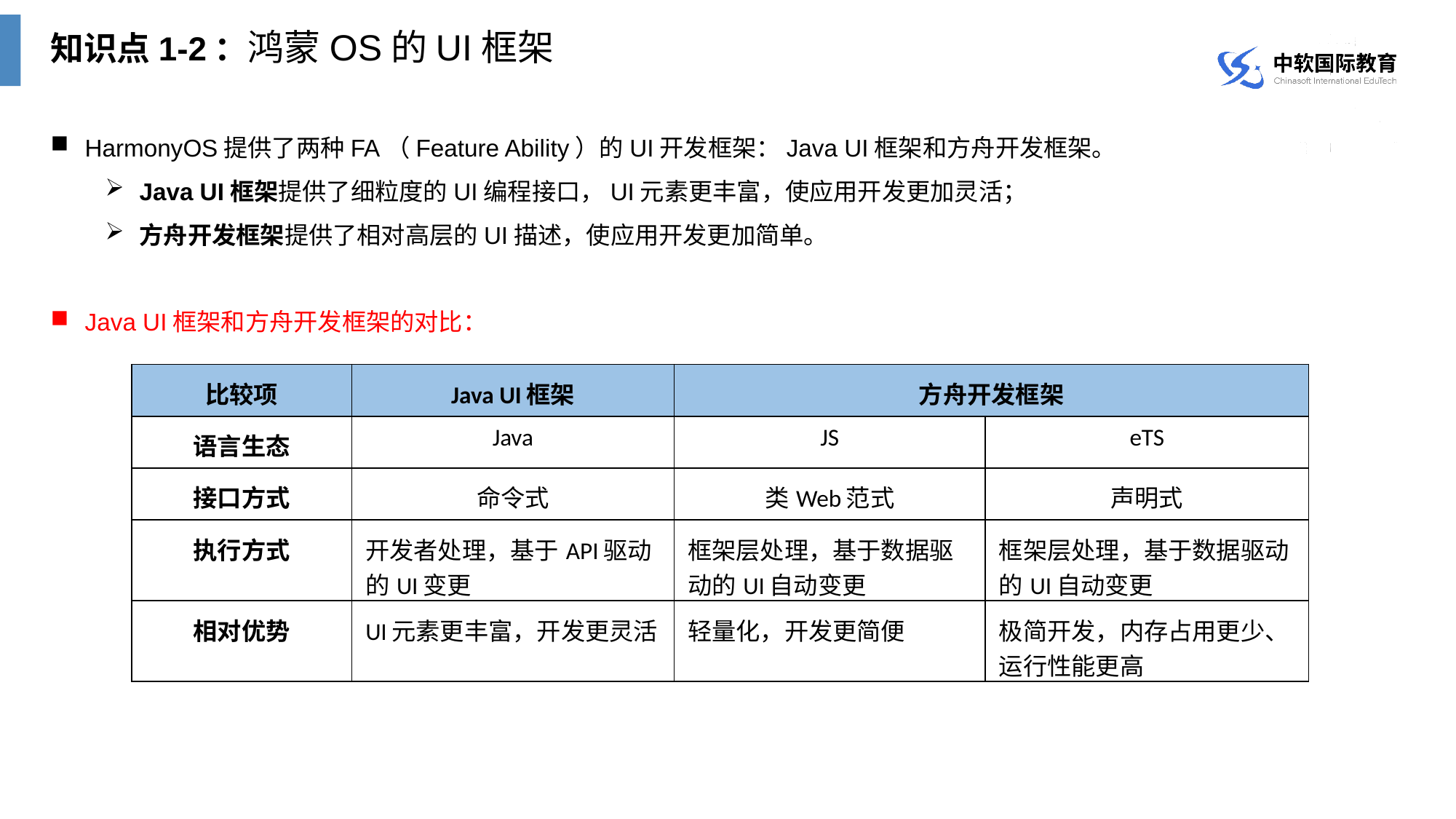

知识点1-2：鸿蒙OS的UI框架
HarmonyOS提供了两种FA（Feature Ability）的UI开发框架：Java UI框架和方舟开发框架。
Java UI框架提供了细粒度的UI编程接口，UI元素更丰富，使应用开发更加灵活；
方舟开发框架提供了相对高层的UI描述，使应用开发更加简单。

Java UI框架和方舟开发框架的对比：
| 比较项 | Java UI框架 | 方舟开发框架 |  |
| --- | --- | --- | --- |
| 语言生态 | Java | JS | eTS |
| 接口方式 | 命令式 | 类Web范式 | 声明式 |
| 执行方式 | 开发者处理，基于API驱动的UI变更 | 框架层处理，基于数据驱动的UI自动变更 | 框架层处理，基于数据驱动的UI自动变更 |
| 相对优势 | UI元素更丰富，开发更灵活 | 轻量化，开发更简便 | 极简开发，内存占用更少、运行性能更高 |